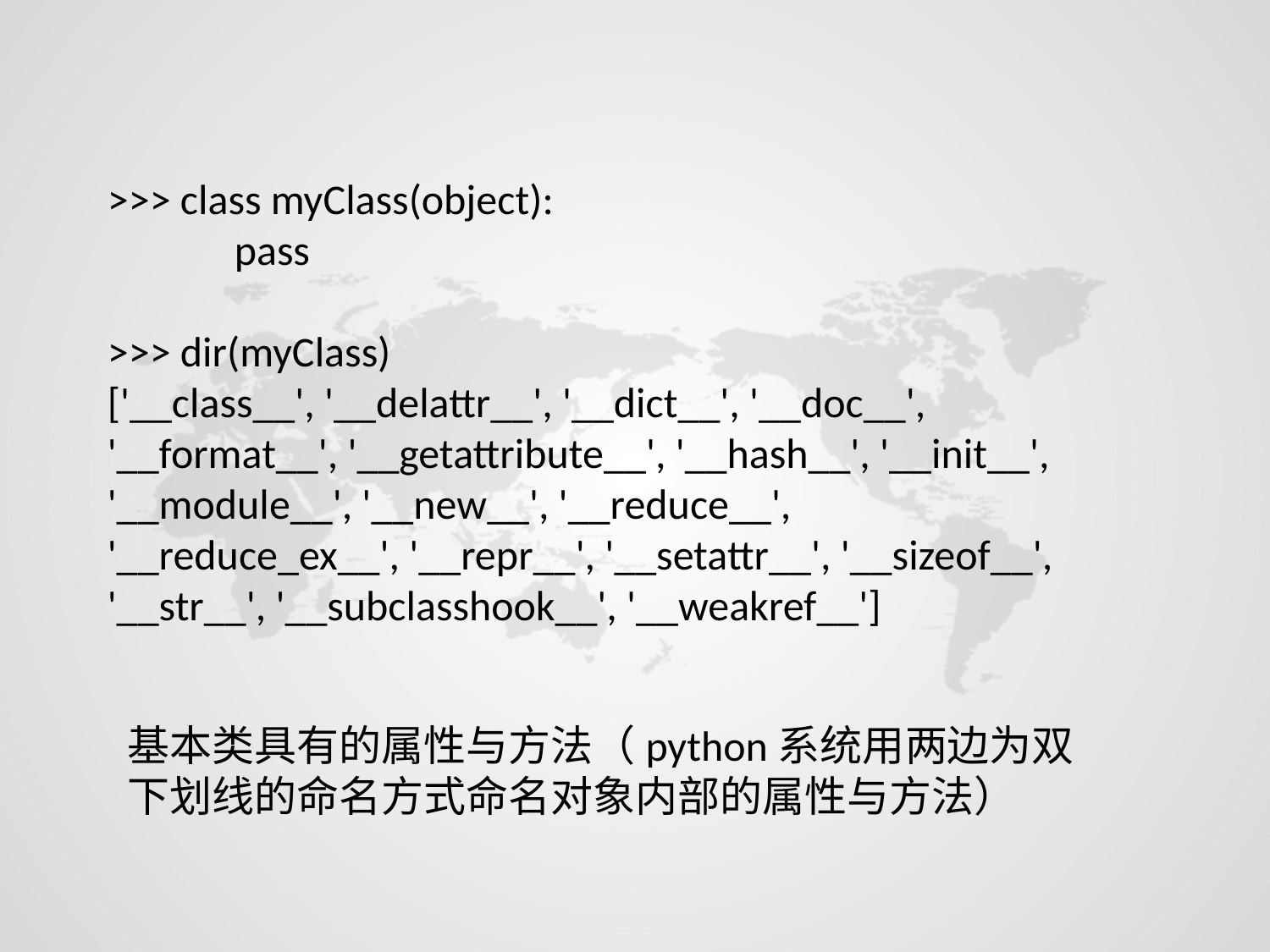

>>> class myClass(object):
	pass

>>> dir(myClass)
['__class__', '__delattr__', '__dict__', '__doc__', '__format__', '__getattribute__', '__hash__', '__init__', '__module__', '__new__', '__reduce__', '__reduce_ex__', '__repr__', '__setattr__', '__sizeof__', '__str__', '__subclasshook__', '__weakref__']
基本类具有的属性与方法（python系统用两边为双下划线的命名方式命名对象内部的属性与方法）